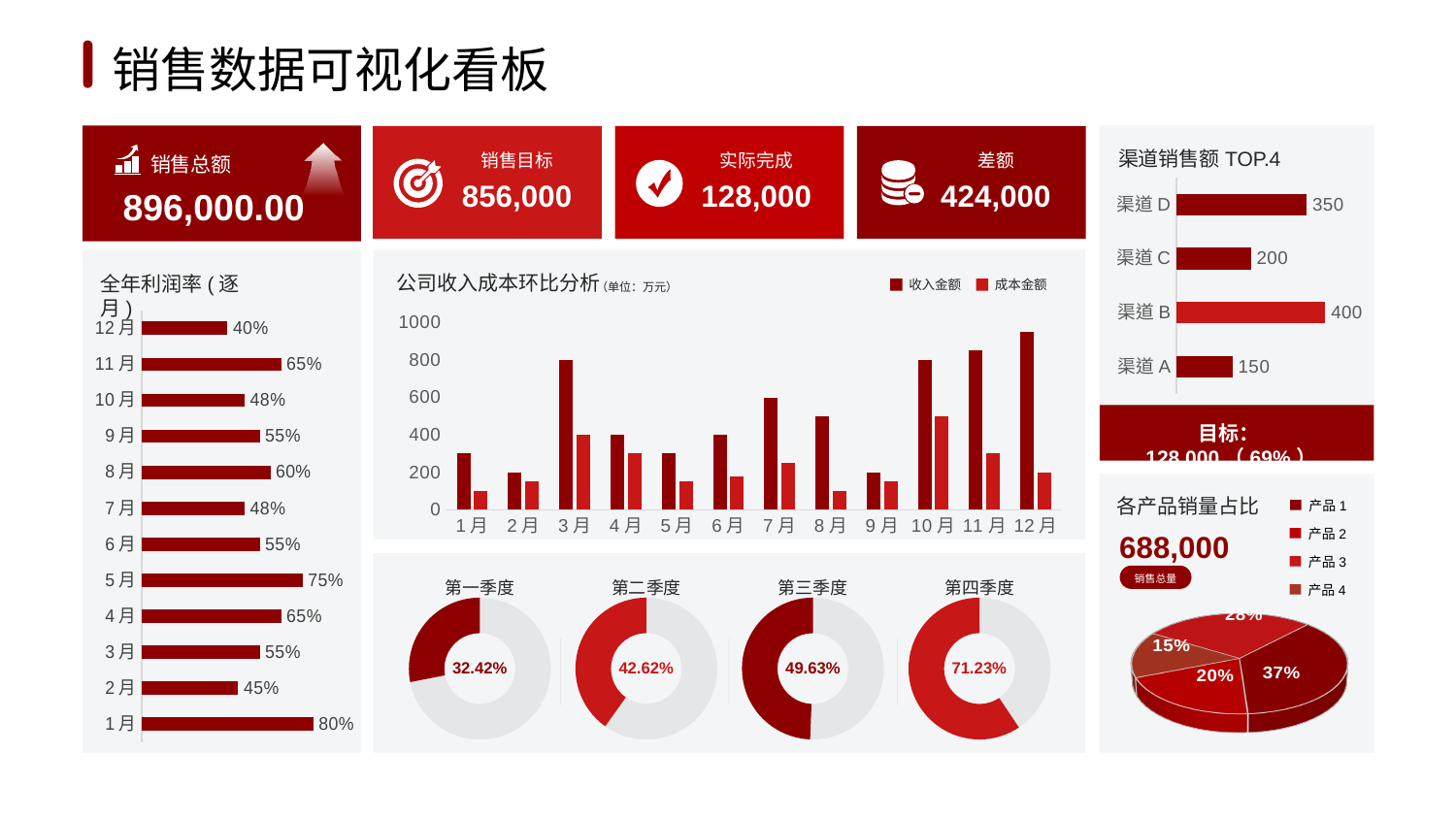

1
2
3
4
5
6
销售数据可视化看板

渠道销售额TOP.4
销售目标
实际完成
差额

销售总额

856,000
128,000
424,000

### Chart

| Category | 销售额 |
|---|---|
| 渠道A | 150.0 |
| 渠道B | 400.0 |
| 渠道C | 200.0 |
| 渠道D | 350.0 |
896,000.00

公司收入成本环比分析
全年利润率(逐月)
收入金额

成本金额

（单位：万元）

### Chart

| Category | 系列 1 |
|---|---|
| 1月 | 0.8 |
| 2月 | 0.45 |
| 3月 | 0.55 |
| 4月 | 0.65 |
| 5月 | 0.75 |
| 6月 | 0.55 |
| 7月 | 0.48 |
| 8月 | 0.6 |
| 9月 | 0.55 |
| 10月 | 0.48 |
| 11月 | 0.65 |
| 12月 | 0.4 |

### Chart

| Category | 系列 1 | 系列 2 |
|---|---|---|
| 1月 | 300.0 | 100.0 |
| 2月 | 200.0 | 150.0 |
| 3月 | 800.0 | 400.0 |
| 4月 | 400.0 | 300.0 |
| 5月 | 300.0 | 150.0 |
| 6月 | 400.0 | 180.0 |
| 7月 | 600.0 | 250.0 |
| 8月 | 500.0 | 100.0 |
| 9月 | 200.0 | 150.0 |
| 10月 | 800.0 | 500.0 |
| 11月 | 850.0 | 300.0 |
| 12月 | 950.0 | 200.0 |
目标：128,000（69%）

各产品销量占比
产品1

产品2

产品3

产品4

688,000

销售总量

第一季度
第二季度
第三季度
第四季度

[unsupported chart]

### Chart

| Category | 销售额 |
|---|---|
| 完成 | 8.2 |
| 未完成 | 3.2 |

### Chart

| Category | 销售额 |
|---|---|
| 完成 | 8.2 |
| 未完成 | 5.5 |

### Chart

| Category | 销售额 |
|---|---|
| 完成 | 8.2 |
| 未完成 | 8.0 |

### Chart

| Category | 销售额 |
|---|---|
| 完成 | 8.2 |
| 未完成 | 12.0 |
32.42%
42.62%
49.63%
71.23%